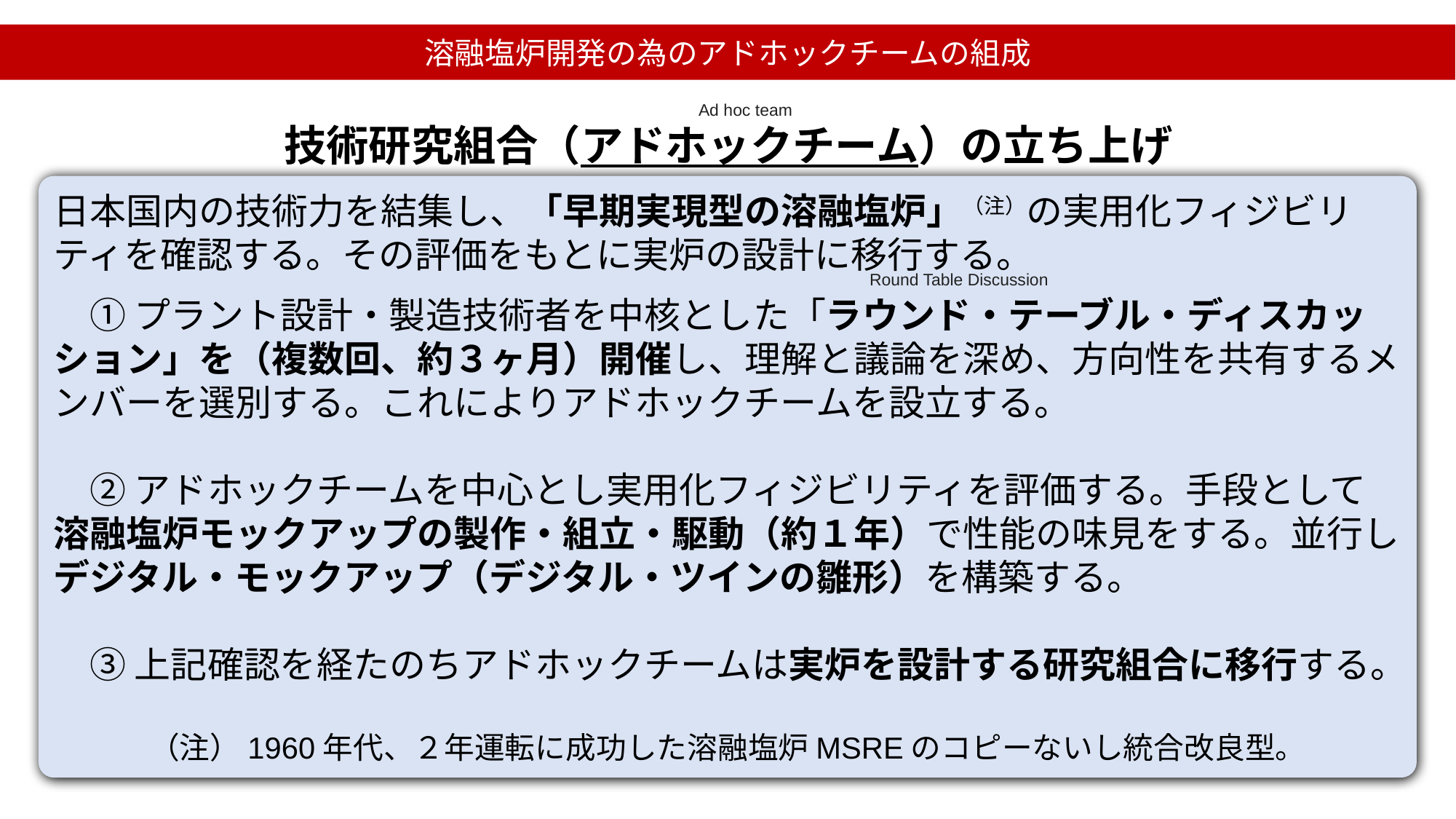

溶融塩炉開発の為のアドホックチームの組成
Ad hoc team
技術研究組合（アドホックチーム）の立ち上げ
日本国内の技術力を結集し、「早期実現型の溶融塩炉」（注）の実用化フィジビリティを確認する。その評価をもとに実炉の設計に移行する。

　① プラント設計・製造技術者を中核とした「ラウンド・テーブル・ディスカッション」を（複数回、約３ヶ月）開催し、理解と議論を深め、方向性を共有するメンバーを選別する。これによりアドホックチームを設立する。

　② アドホックチームを中心とし実用化フィジビリティを評価する。手段として溶融塩炉モックアップの製作・組立・駆動（約１年）で性能の味見をする。並行しデジタル・モックアップ（デジタル・ツインの雛形）を構築する。

　③ 上記確認を経たのちアドホックチームは実炉を設計する研究組合に移行する。

（注）1960年代、２年運転に成功した溶融塩炉MSREのコピーないし統合改良型。
Round Table Discussion